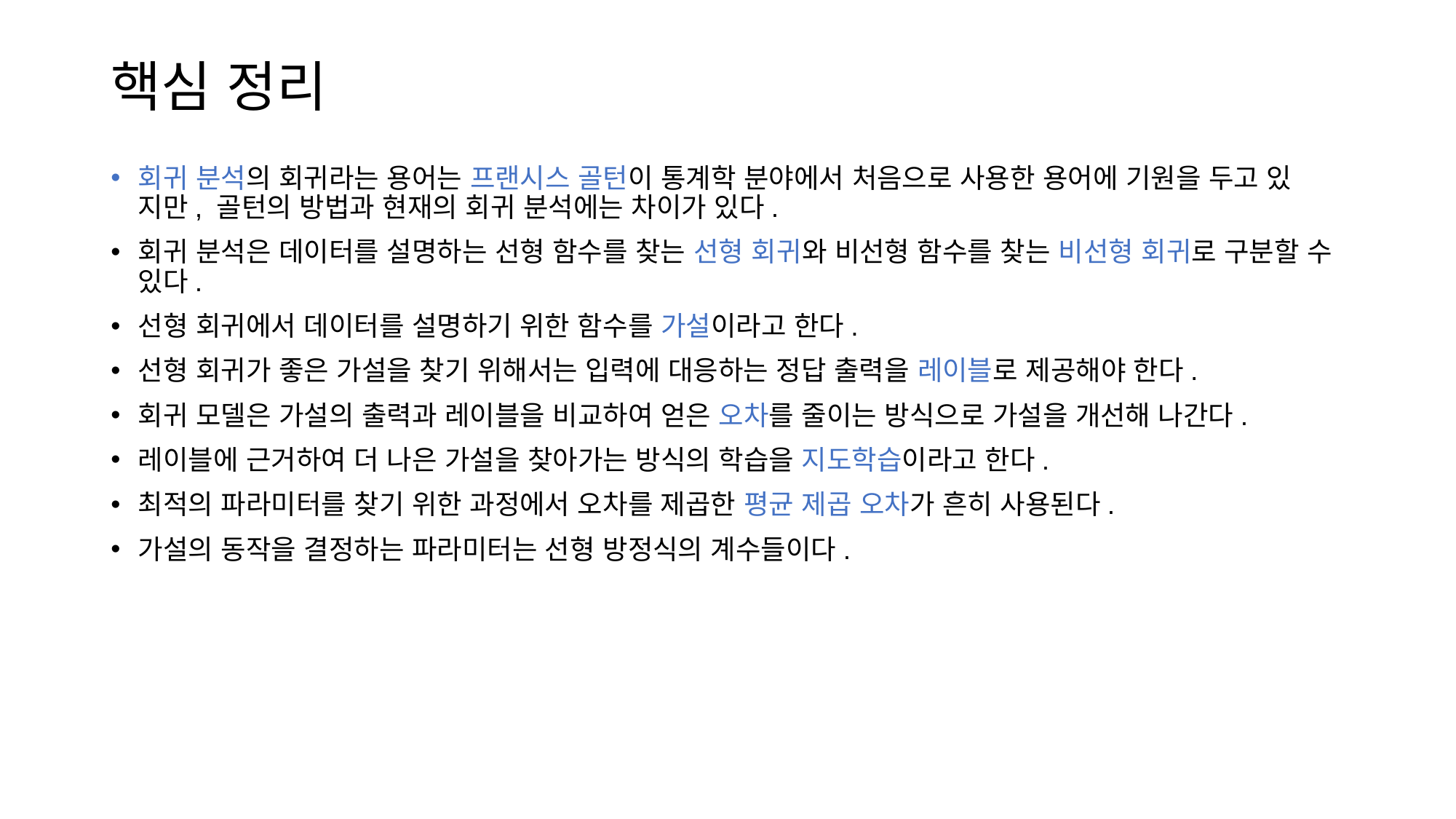

# 핵심 정리
회귀 분석의 회귀라는 용어는 프랜시스 골턴이 통계학 분야에서 처음으로 사용한 용어에 기원을 두고 있 지만, 골턴의 방법과 현재의 회귀 분석에는 차이가 있다.
회귀 분석은 데이터를 설명하는 선형 함수를 찾는 선형 회귀와 비선형 함수를 찾는 비선형 회귀로 구분할 수 있다.
선형 회귀에서 데이터를 설명하기 위한 함수를 가설이라고 한다.
선형 회귀가 좋은 가설을 찾기 위해서는 입력에 대응하는 정답 출력을 레이블로 제공해야 한다.
회귀 모델은 가설의 출력과 레이블을 비교하여 얻은 오차를 줄이는 방식으로 가설을 개선해 나간다.
레이블에 근거하여 더 나은 가설을 찾아가는 방식의 학습을 지도학습이라고 한다.
최적의 파라미터를 찾기 위한 과정에서 오차를 제곱한 평균 제곱 오차가 흔히 사용된다.
가설의 동작을 결정하는 파라미터는 선형 방정식의 계수들이다.